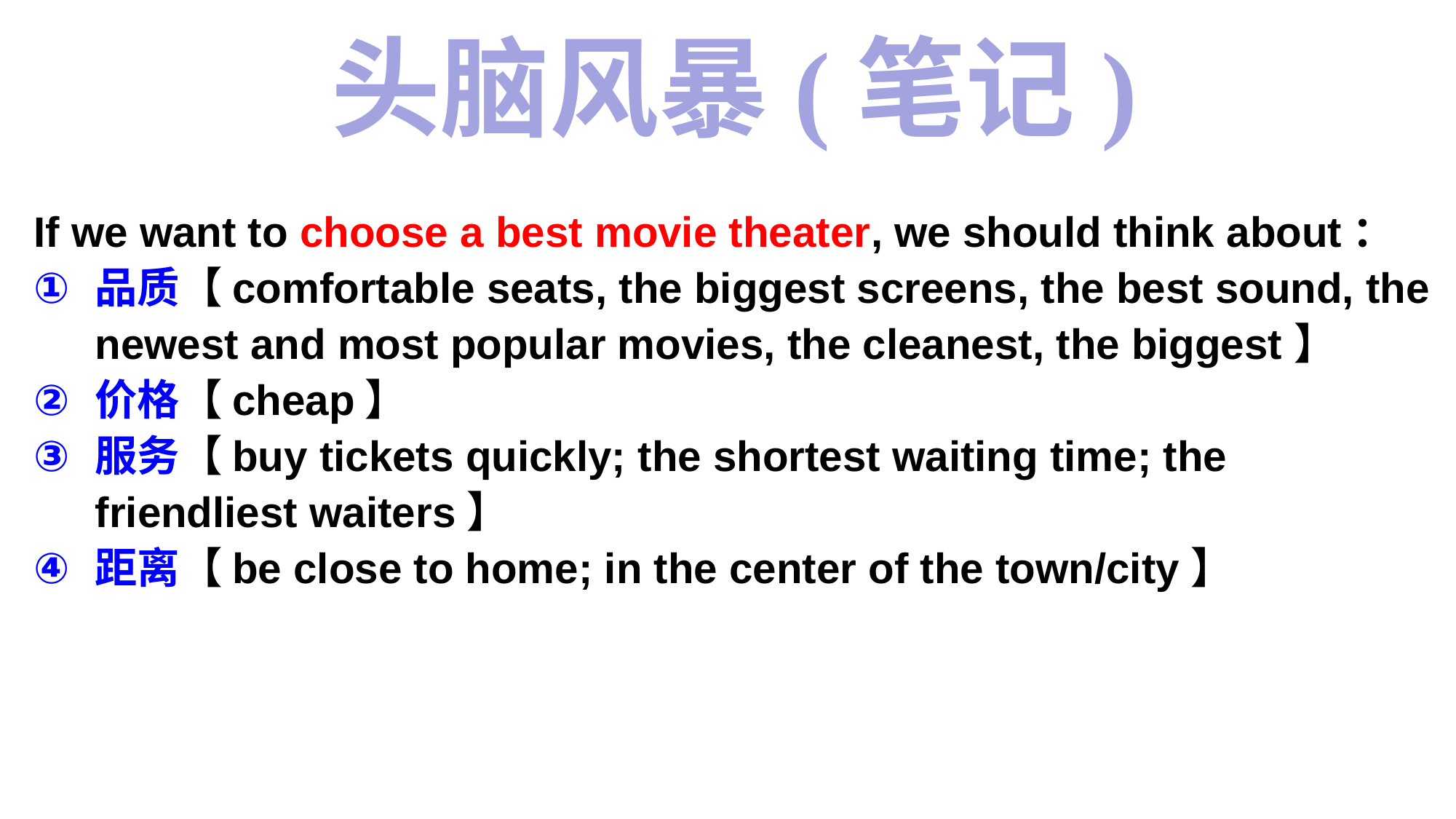

头脑风暴(笔记)
If we want to choose a best movie theater, we should think about：
品质【comfortable seats, the biggest screens, the best sound, the newest and most popular movies, the cleanest, the biggest】
价格【cheap】
服务【buy tickets quickly; the shortest waiting time; the friendliest waiters】
距离【be close to home; in the center of the town/city】